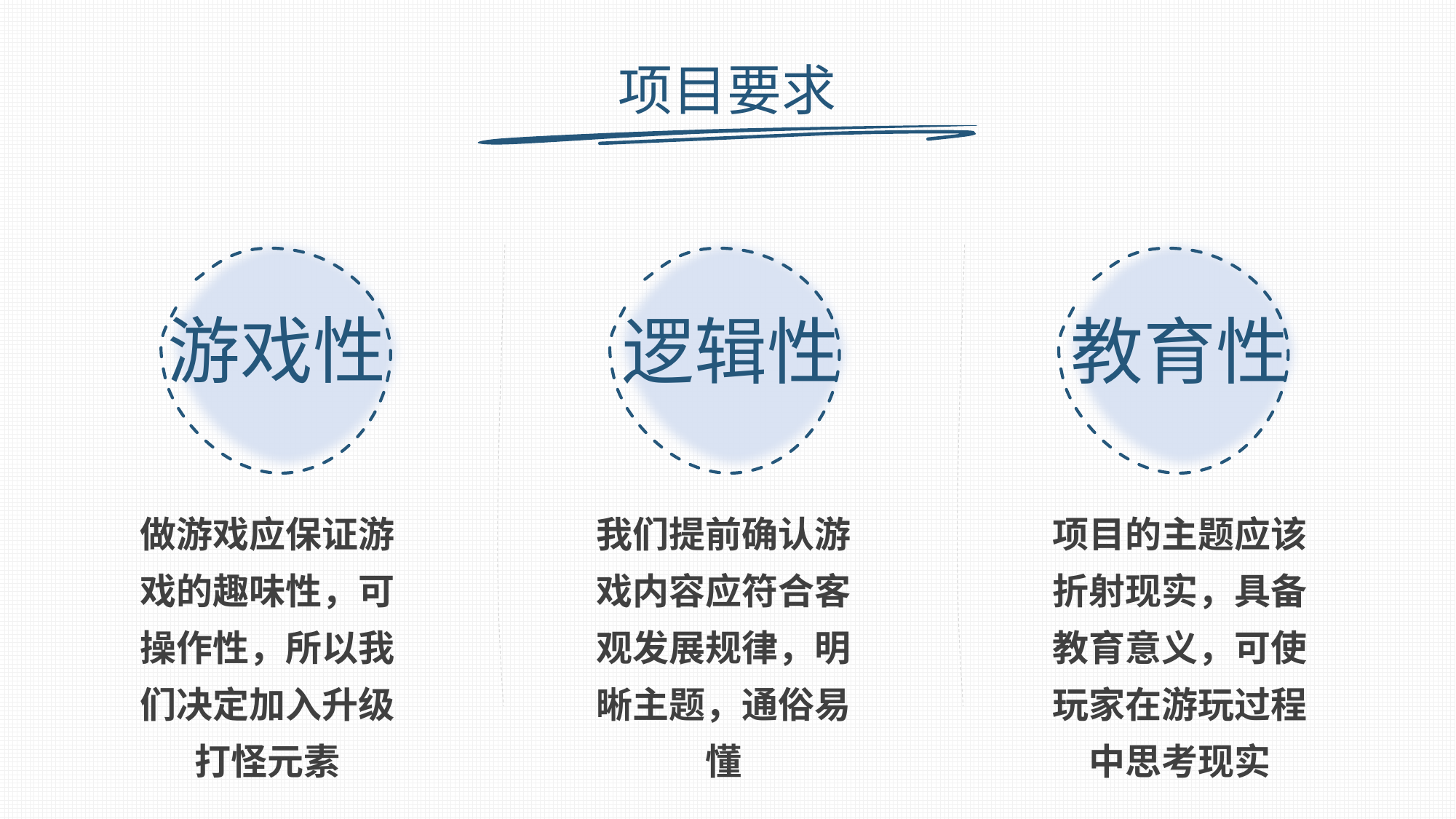

# 项目要求
游戏性
逻辑性
教育性
做游戏应保证游戏的趣味性，可操作性，所以我们决定加入升级打怪元素
我们提前确认游戏内容应符合客观发展规律，明晰主题，通俗易懂

项目的主题应该折射现实，具备教育意义，可使玩家在游玩过程中思考现实